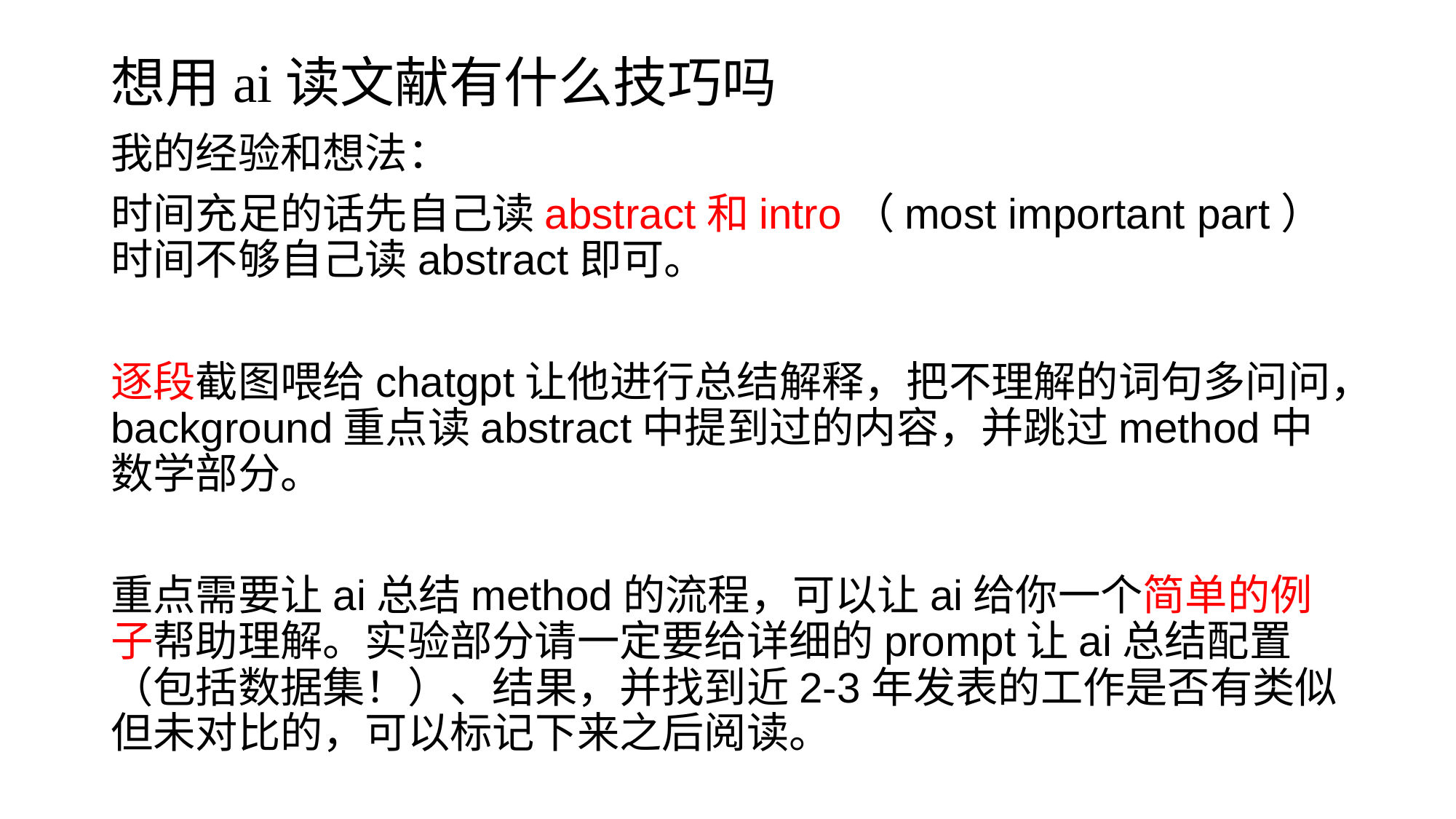

# 想用ai读文献有什么技巧吗
我的经验和想法：
时间充足的话先自己读abstract和intro（most important part）时间不够自己读abstract即可。

逐段截图喂给chatgpt让他进行总结解释，把不理解的词句多问问，background重点读abstract中提到过的内容，并跳过method中数学部分。

重点需要让ai总结method的流程，可以让ai给你一个简单的例子帮助理解。实验部分请一定要给详细的prompt让ai总结配置（包括数据集！）、结果，并找到近2-3年发表的工作是否有类似但未对比的，可以标记下来之后阅读。